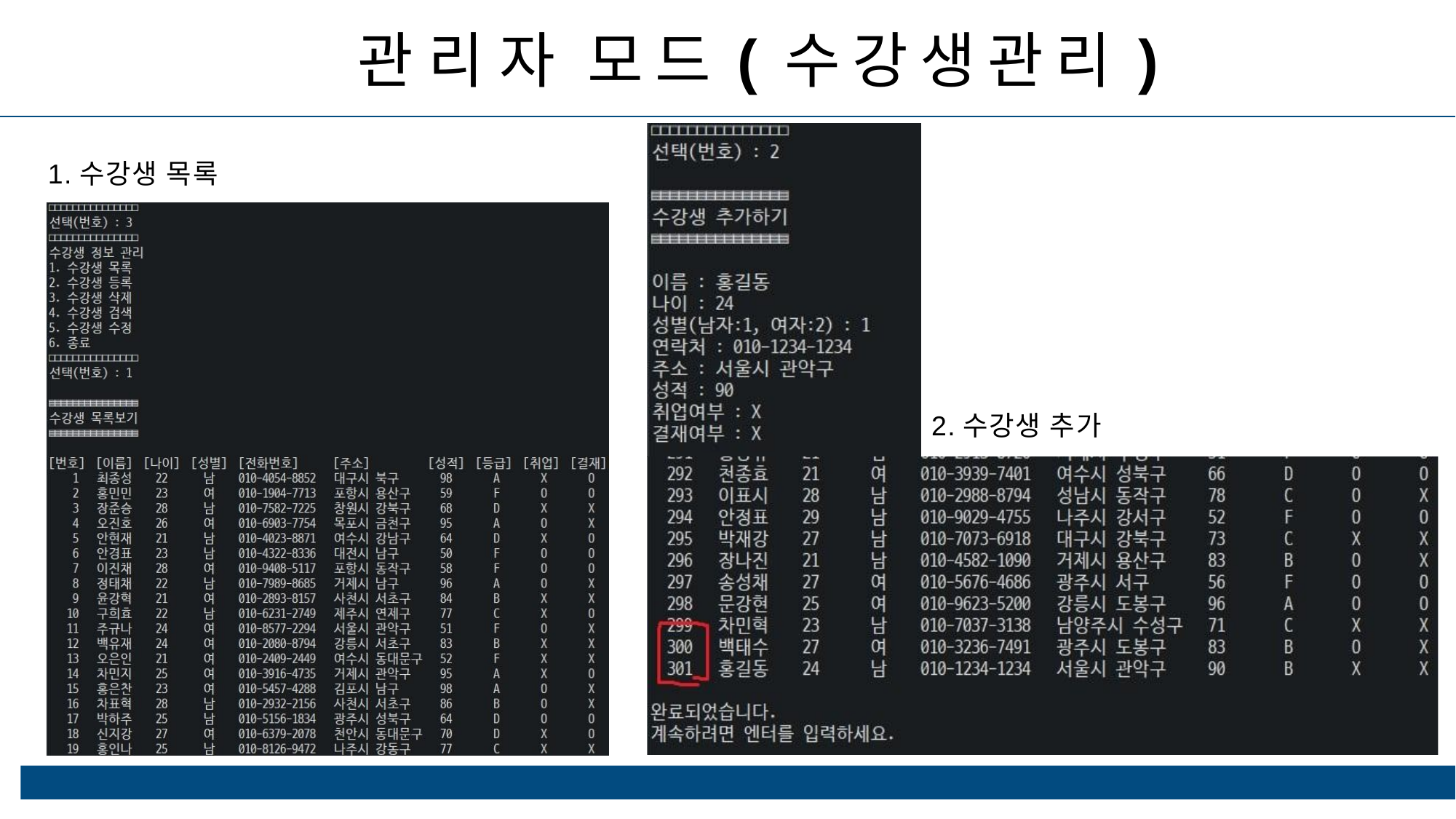

# 관리자 모드(수강생관리)

1.수강생 목록

2.수강생 추가

ⓒSaebyeol Yu. Saebyeol’s PowerPoint